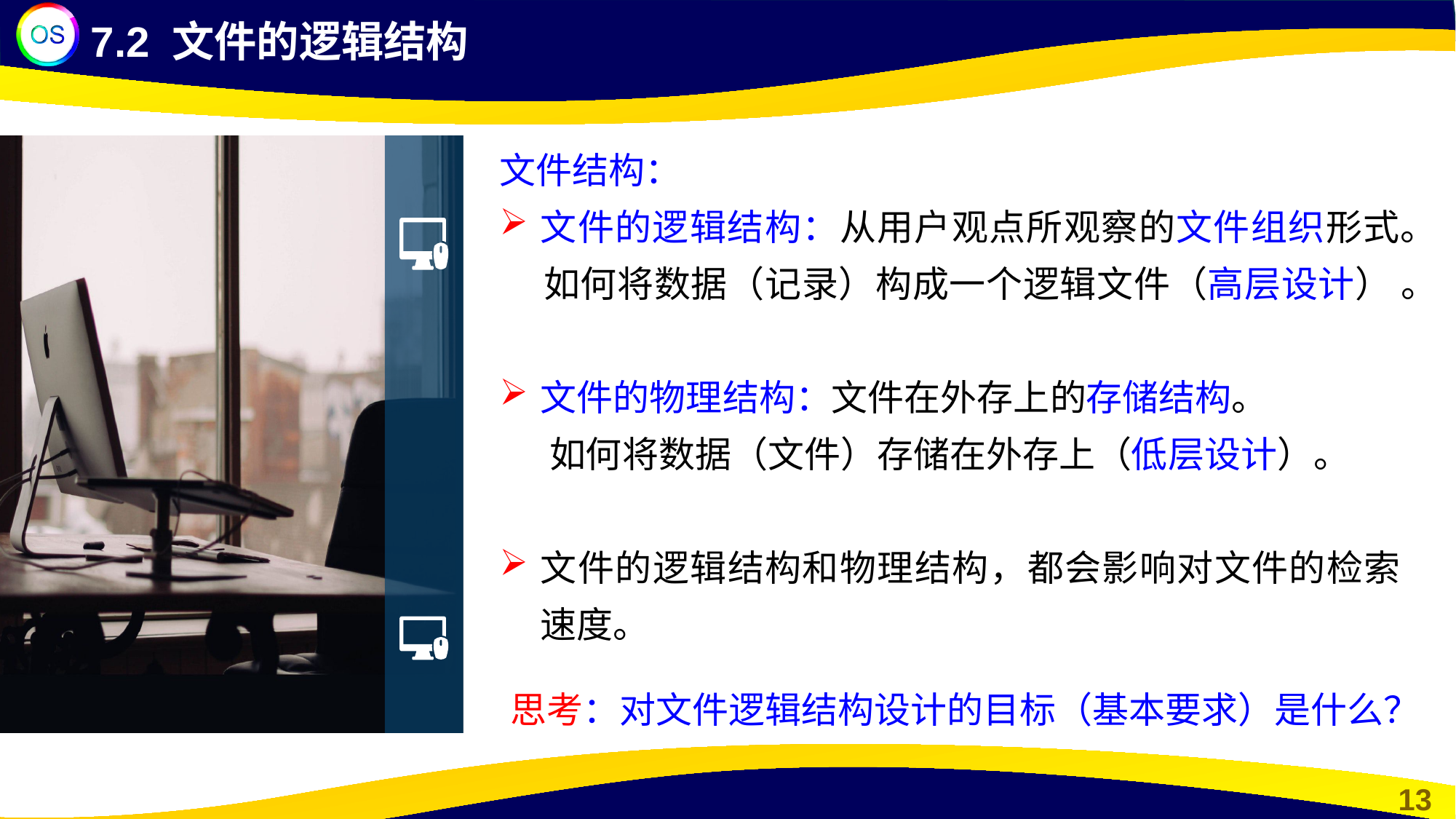

7.2 文件的逻辑结构

文件结构：
文件的逻辑结构：从用户观点所观察的文件组织形式。
    如何将数据（记录）构成一个逻辑文件（高层设计） 。

文件的物理结构：文件在外存上的存储结构。
     如何将数据（文件）存储在外存上（低层设计）。

文件的逻辑结构和物理结构，都会影响对文件的检索速度。

思考：对文件逻辑结构设计的目标（基本要求）是什么？